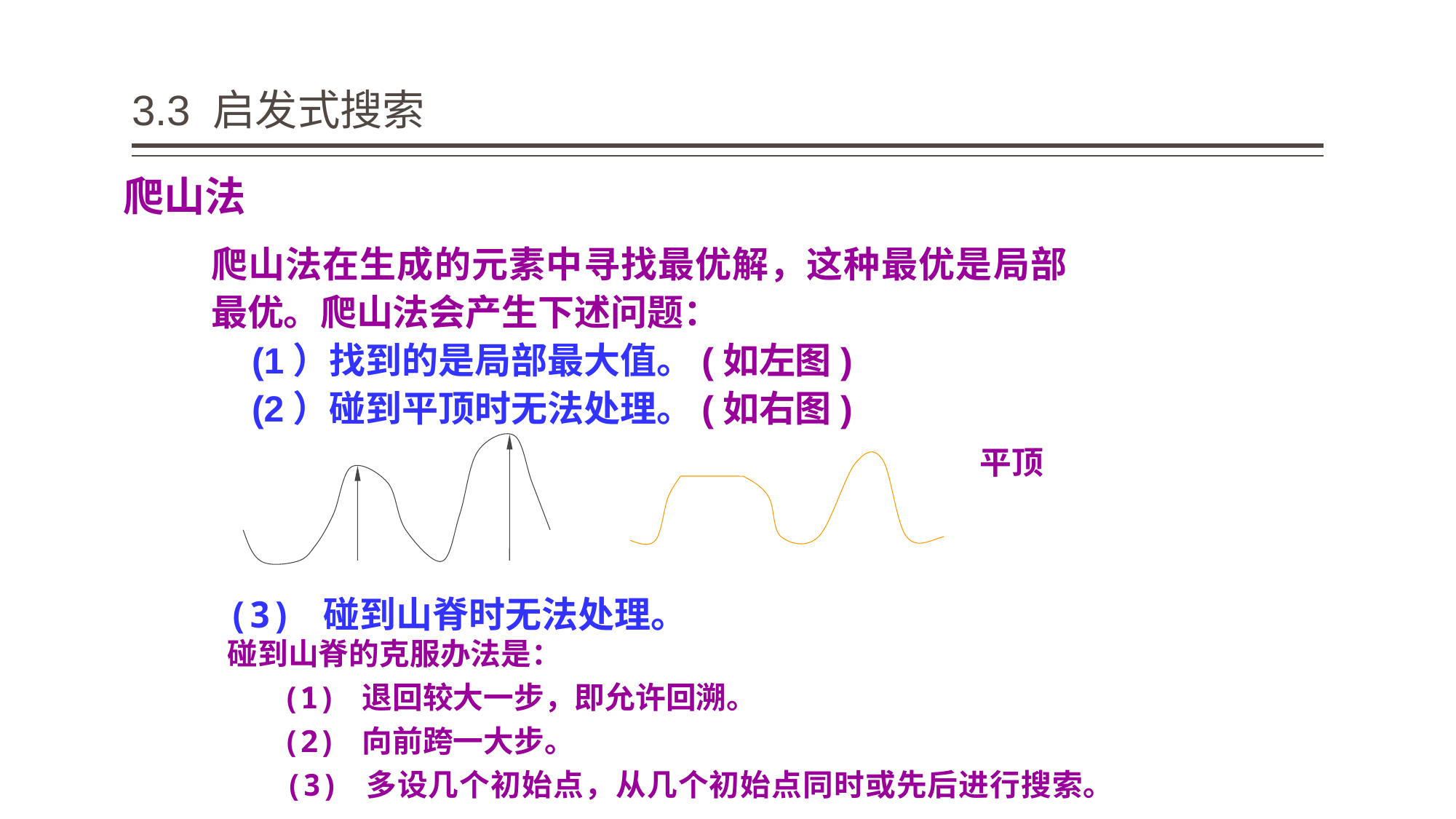

# 3.3 启发式搜索
爬山法
爬山法在生成的元素中寻找最优解，这种最优是局部最优。爬山法会产生下述问题：
    (1）找到的是局部最大值。(如左图)
    (2）碰到平顶时无法处理。(如右图)

平顶

(3) 碰到山脊时无法处理。
碰到山脊的克服办法是：
   (1) 退回较大一步，即允许回溯。
   (2) 向前跨一大步。
   (3) 多设几个初始点，从几个初始点同时或先后进行搜索。
63